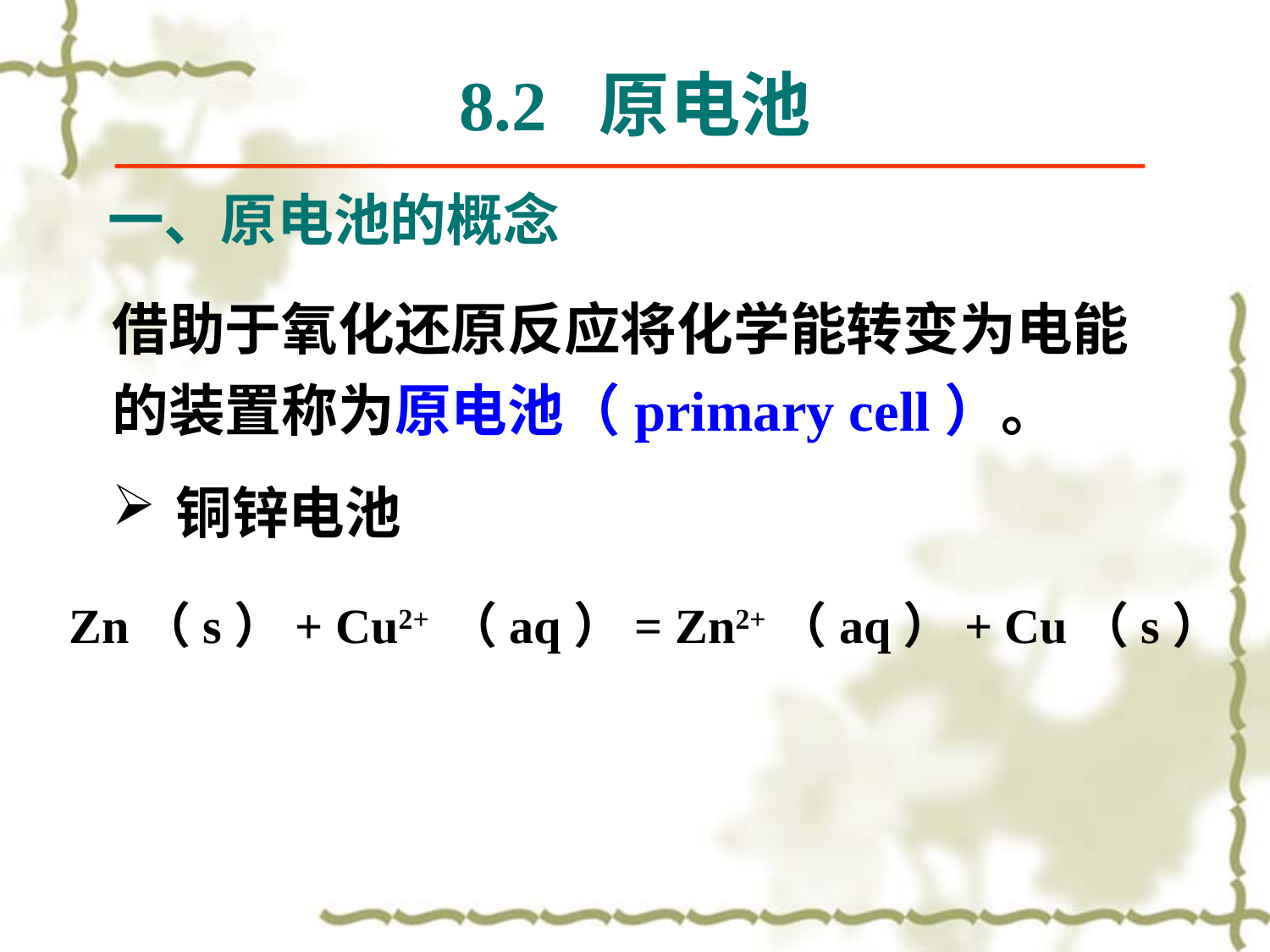

# 8.2  原电池

一、原电池的概念
借助于氧化还原反应将化学能转变为电能的装置称为原电池（primary cell）。
铜锌电池
Zn（s）+ Cu2+ （aq）= Zn2+（aq）+ Cu（s）